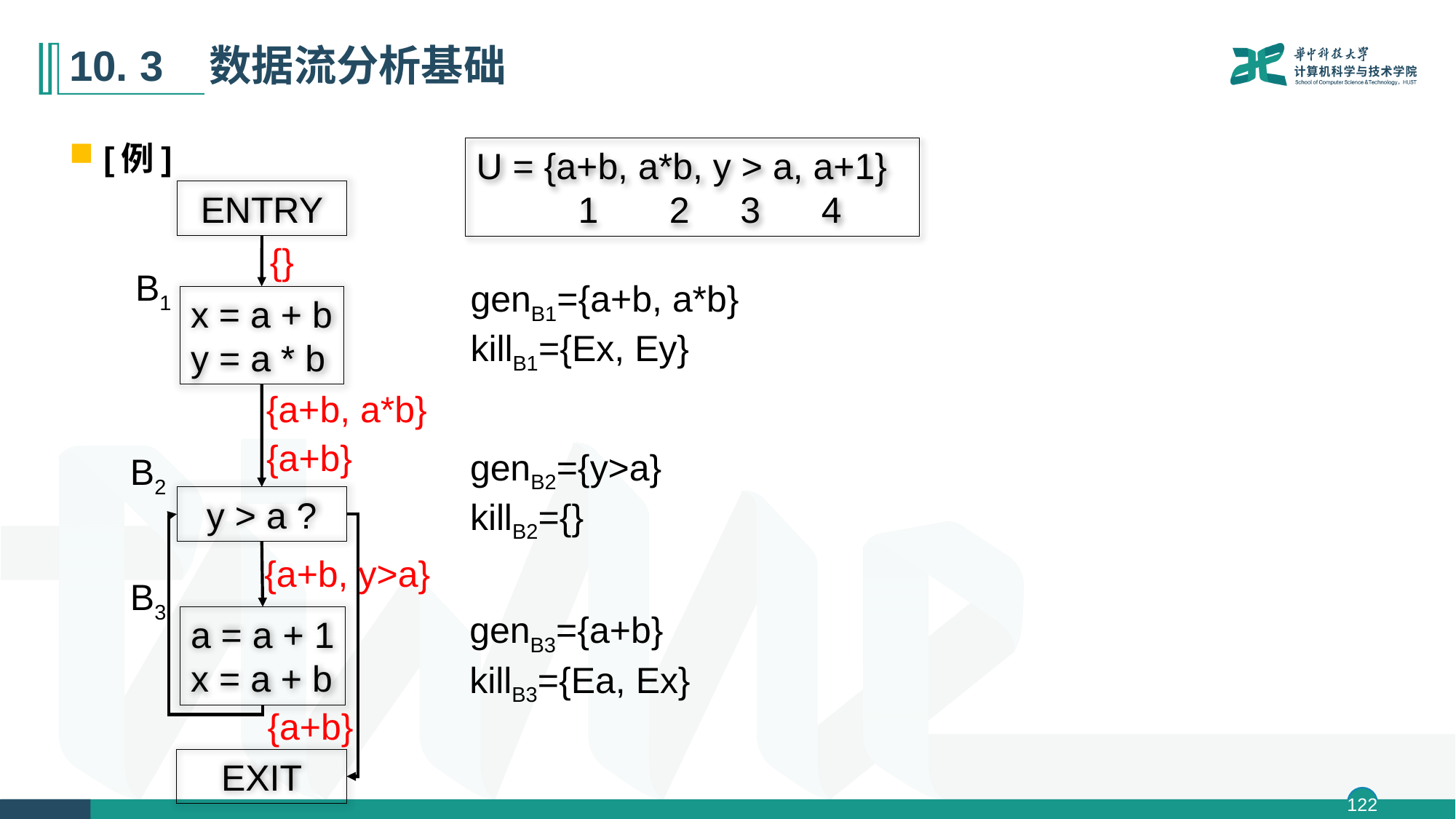

# 10. 3   数据流分析基础
[例]
U = {a+b, a*b, y > a, a+1}
          1       2     3      4
ENTRY
{}
B1
genB1={a+b, a*b}
killB1={Ex, Ey}
x = a + b
y = a * b
{a+b, a*b}
{a+b}
genB2={y>a}
killB2={}
B2
y > a ?
{a+b, y>a}
B3
genB3={a+b}
killB3={Ea, Ex}
a = a + 1
x = a + b
{a+b}
EXIT